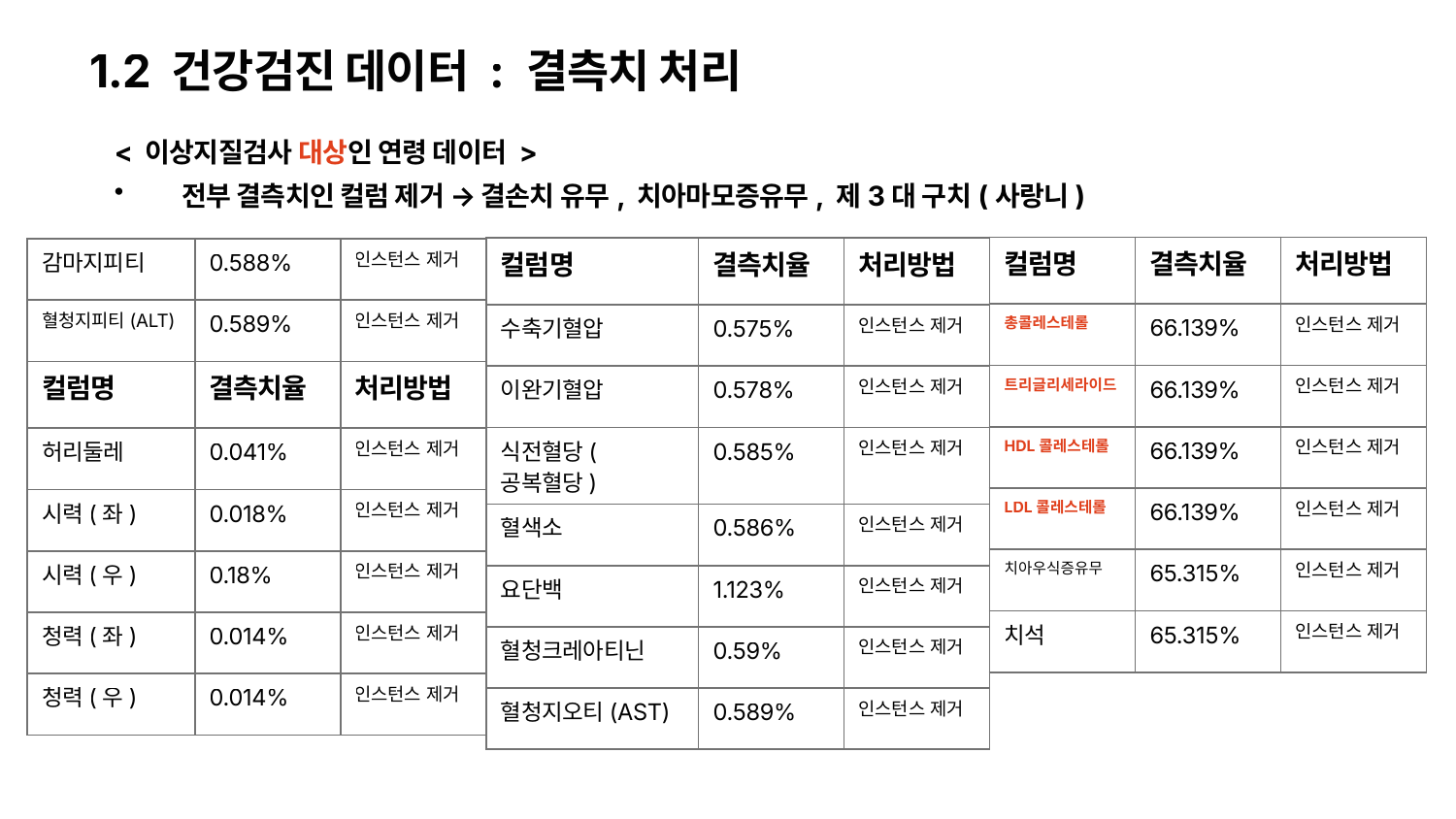

1.2 건강검진 데이터 : 결측치 처리
< 이상지질검사 대상인 연령 데이터 >
 전부 결측치인 컬럼 제거 → 결손치 유무, 치아마모증유무, 제3대 구치(사랑니)
| 컬럼명 | 결측치율 | 처리방법 |
| --- | --- | --- |
| 총콜레스테롤 | 66.139% | 인스턴스 제거 |
| 트리글리세라이드 | 66.139% | 인스턴스 제거 |
| HDL콜레스테롤 | 66.139% | 인스턴스 제거 |
| LDL콜레스테롤 | 66.139% | 인스턴스 제거 |
| 치아우식증유무 | 65.315% | 인스턴스 제거 |
| 치석 | 65.315% | 인스턴스 제거 |
| 컬럼명 | 결측치율 | 처리방법 |
| --- | --- | --- |
| 수축기혈압 | 0.575% | 인스턴스 제거 |
| 이완기혈압 | 0.578% | 인스턴스 제거 |
| 식전혈당(공복혈당) | 0.585% | 인스턴스 제거 |
| 혈색소 | 0.586% | 인스턴스 제거 |
| 요단백 | 1.123% | 인스턴스 제거 |
| 혈청크레아티닌 | 0.59% | 인스턴스 제거 |
| 혈청지오티(AST) | 0.589% | 인스턴스 제거 |
| 감마지피티 | 0.588% | 인스턴스 제거 |
| --- | --- | --- |
| 혈청지피티(ALT) | 0.589% | 인스턴스 제거 |
| 컬럼명 | 결측치율 | 처리방법 |
| 허리둘레 | 0.041% | 인스턴스 제거 |
| 시력(좌) | 0.018% | 인스턴스 제거 |
| 시력(우) | 0.18% | 인스턴스 제거 |
| 청력(좌) | 0.014% | 인스턴스 제거 |
| 청력(우) | 0.014% | 인스턴스 제거 |